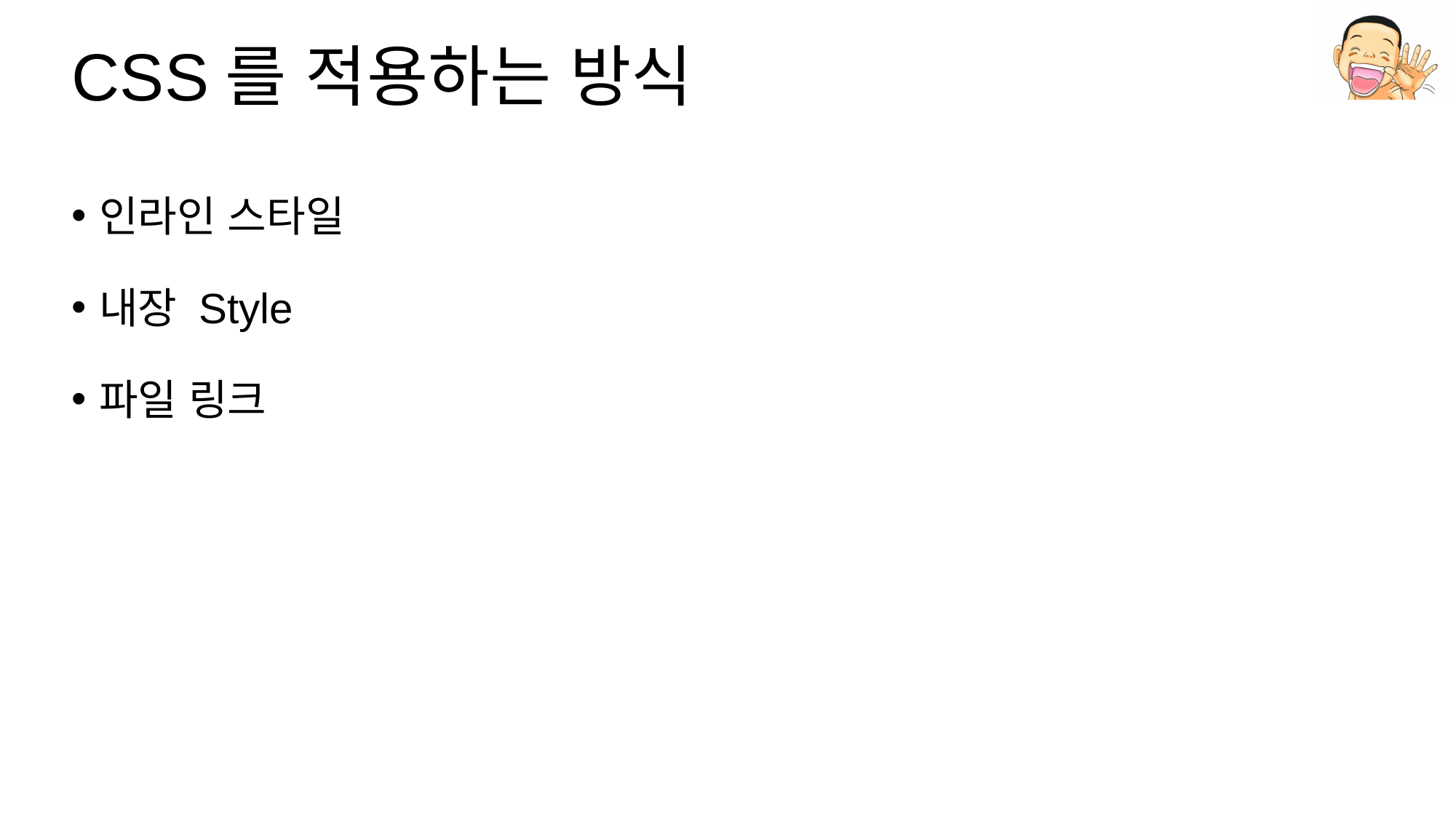

# CSS를 적용하는 방식
인라인 스타일
내장 Style
파일 링크